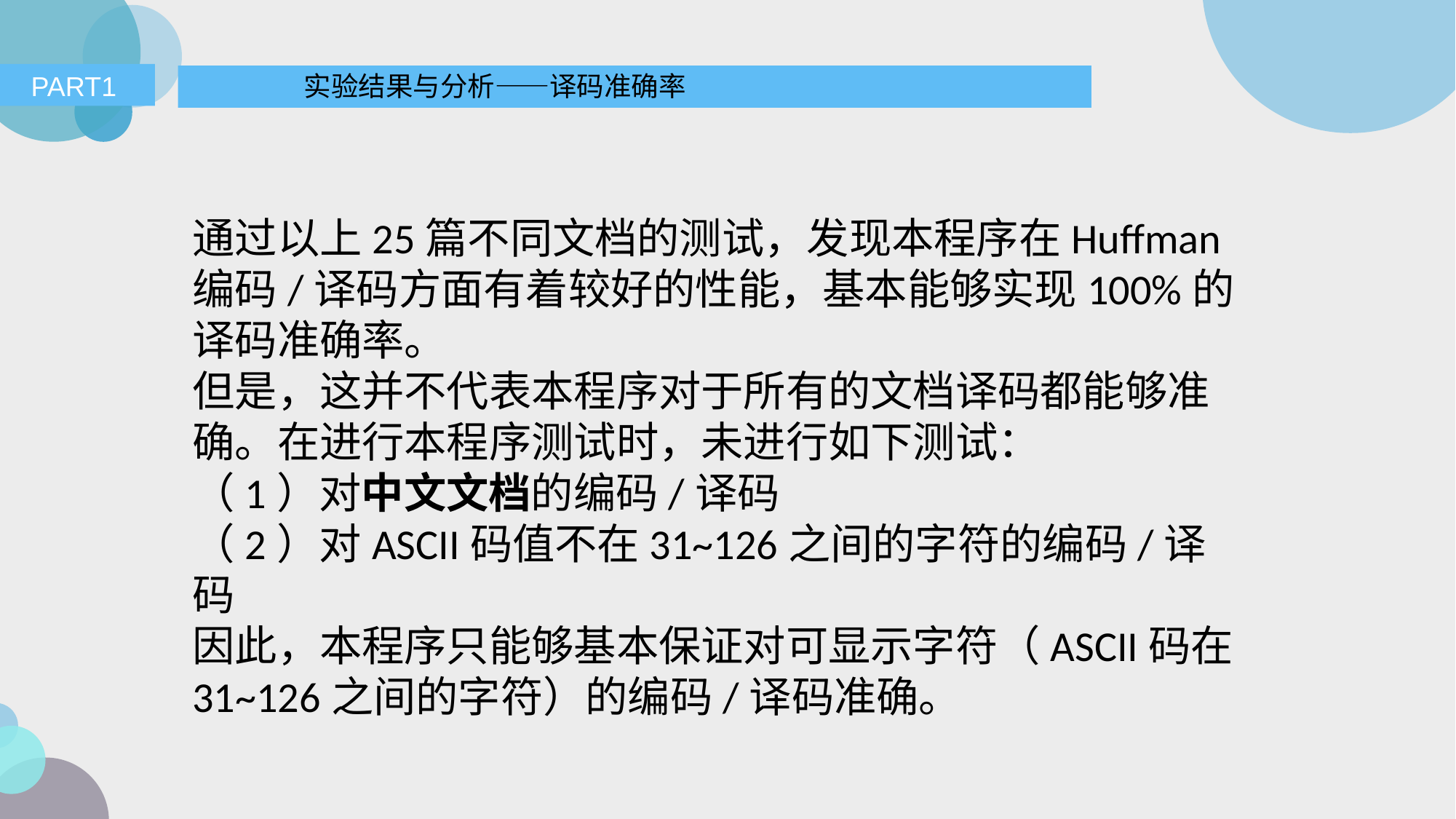

PART1
实验结果与分析——译码准确率

通过以上25篇不同文档的测试，发现本程序在Huffman编码/译码方面有着较好的性能，基本能够实现100%的译码准确率。
但是，这并不代表本程序对于所有的文档译码都能够准确。在进行本程序测试时，未进行如下测试：
（1）对中文文档的编码/译码
（2）对ASCII码值不在31~126之间的字符的编码/译码
因此，本程序只能够基本保证对可显示字符（ASCII码在31~126之间的字符）的编码/译码准确。